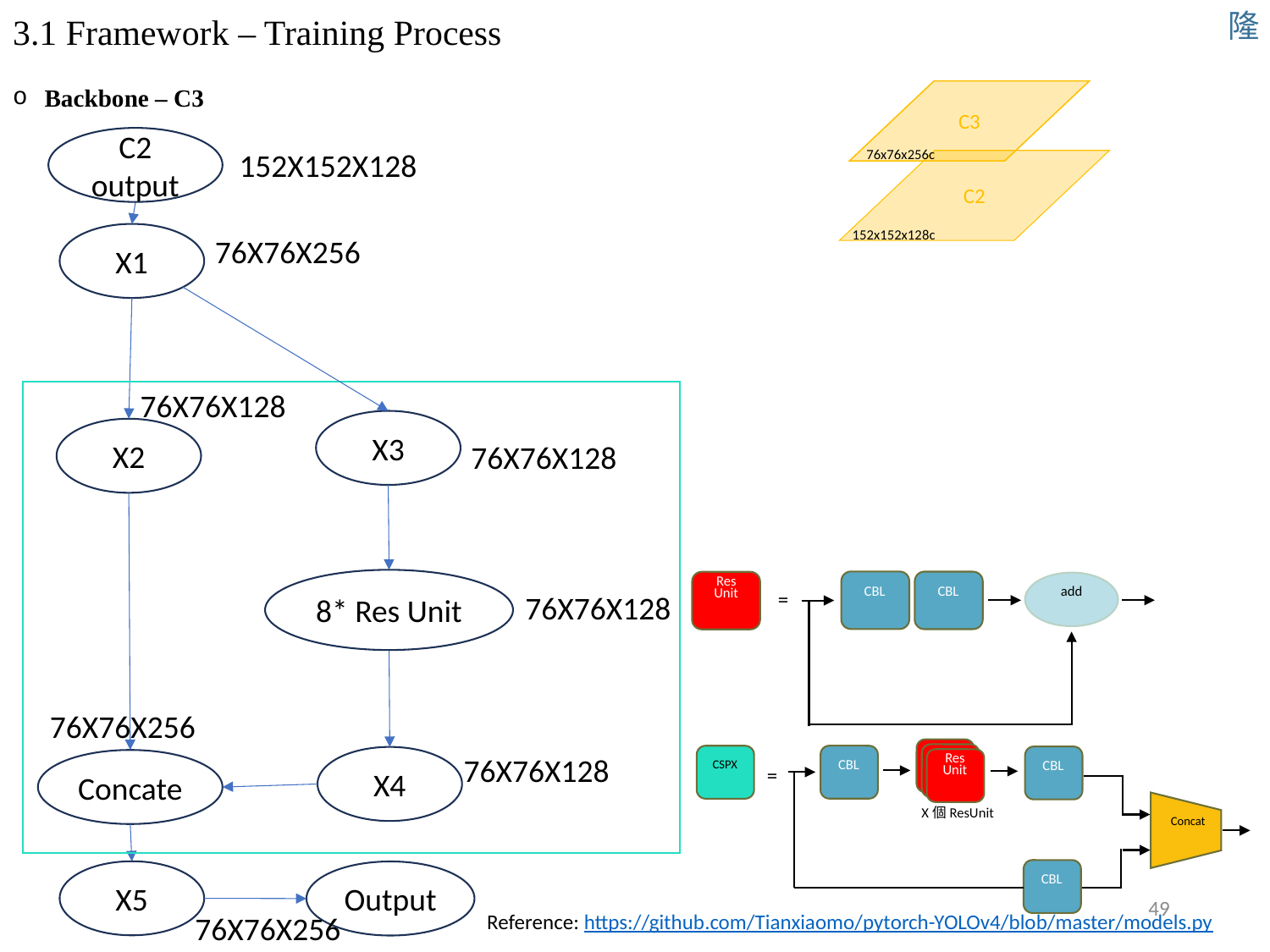

隆
# 3.1 Framework – Training Process
Backbone – C3
C3
C2 output
152X152X128
76x76x256c
C2
152x152x128c
X1
X2
Concate
X5
Output
76X76X256
76X76X128

X3
76X76X128
8* Res Unit
Res
Unit

CBL

CBL

add
=
76X76X128
76X76X256

Res
Unit

CBL

CSPX

CBL
=

Concat
X個ResUnit

CBL
76X76X128
X4
49
Reference: https://github.com/Tianxiaomo/pytorch-YOLOv4/blob/master/models.py
76X76X256